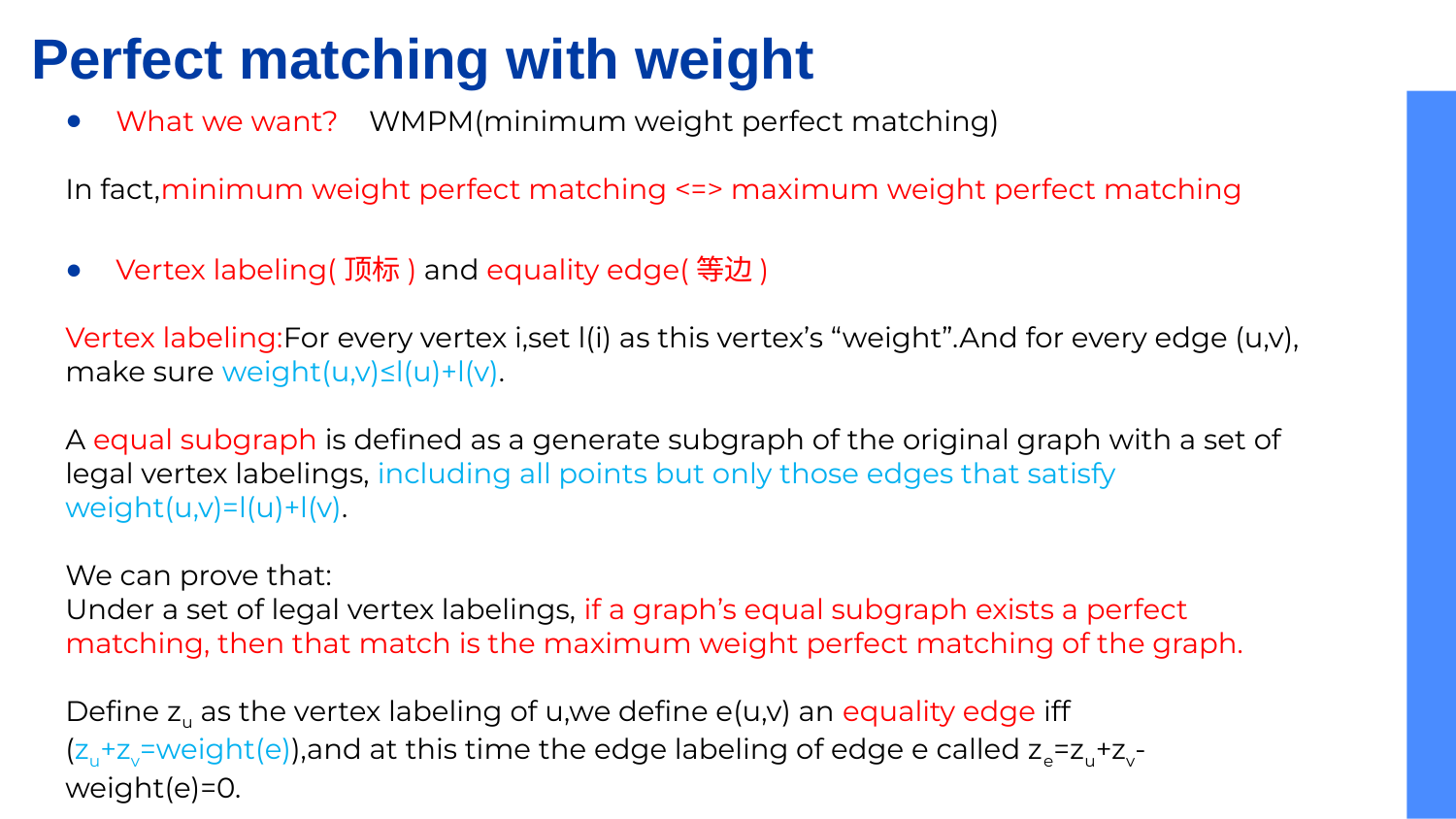

# Perfect matching with weight
What we want?    WMPM(minimum weight perfect matching)

In fact,minimum weight perfect matching <=> maximum weight perfect matching
Vertex labeling(顶标) and equality edge(等边)

Vertex labeling:For every vertex i,set l(i) as this vertex’s “weight”.And for every edge (u,v),
make sure weight(u,v)≤l(u)+l(v).

A equal subgraph is defined as a generate subgraph of the original graph with a set of legal vertex labelings, including all points but only those edges that satisfy weight(u,v)=l(u)+l(v).

We can prove that:
Under a set of legal vertex labelings, if a graph’s equal subgraph exists a perfect matching, then that match is the maximum weight perfect matching of the graph.

Define zu as the vertex labeling of u,we define e(u,v) an equality edge iff (zu+zv=weight(e)),and at this time the edge labeling of edge e called ze=zu+zv-weight(e)=0.